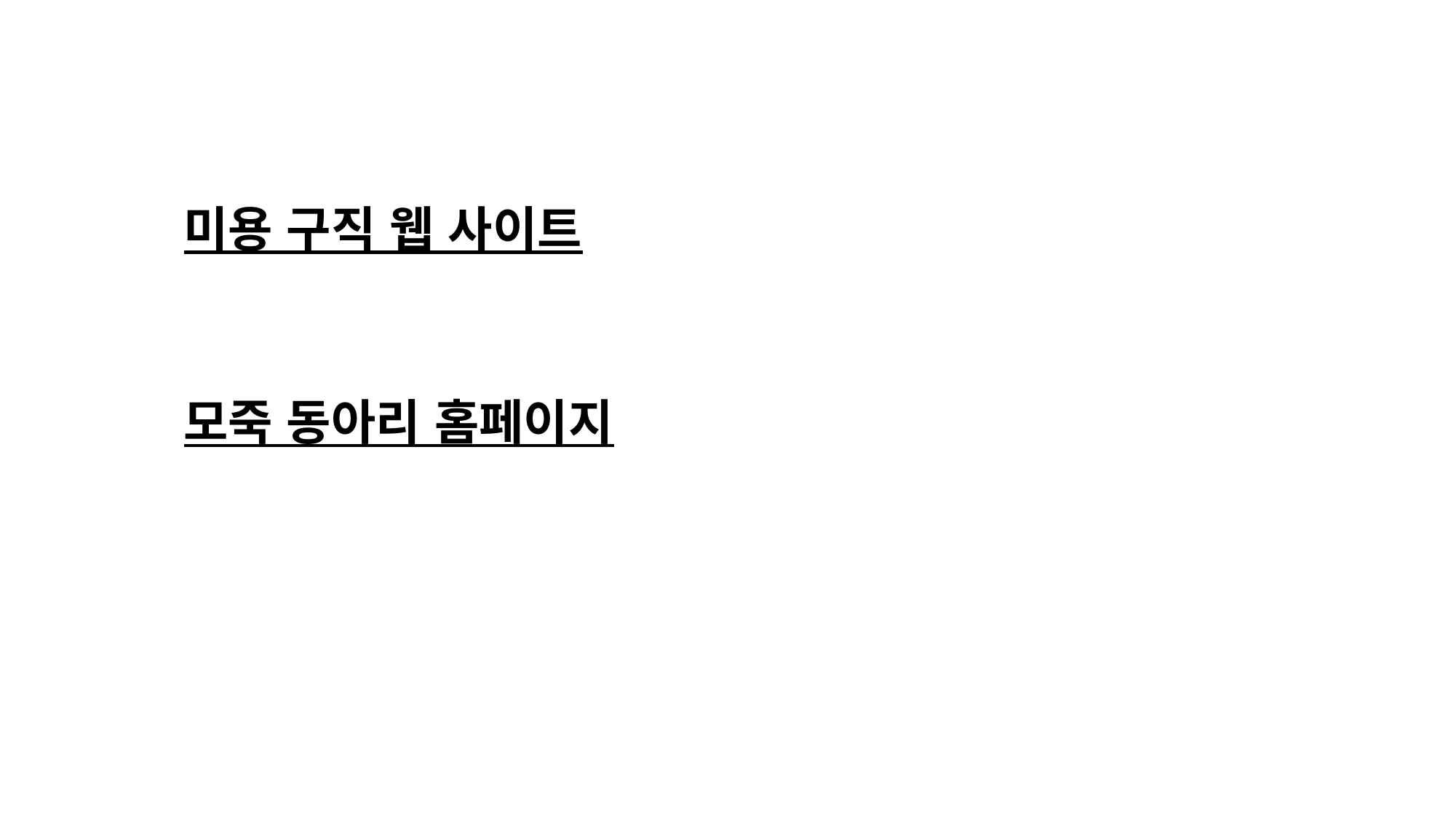

미용 구직 웹 사이트

모죽 동아리 홈페이지